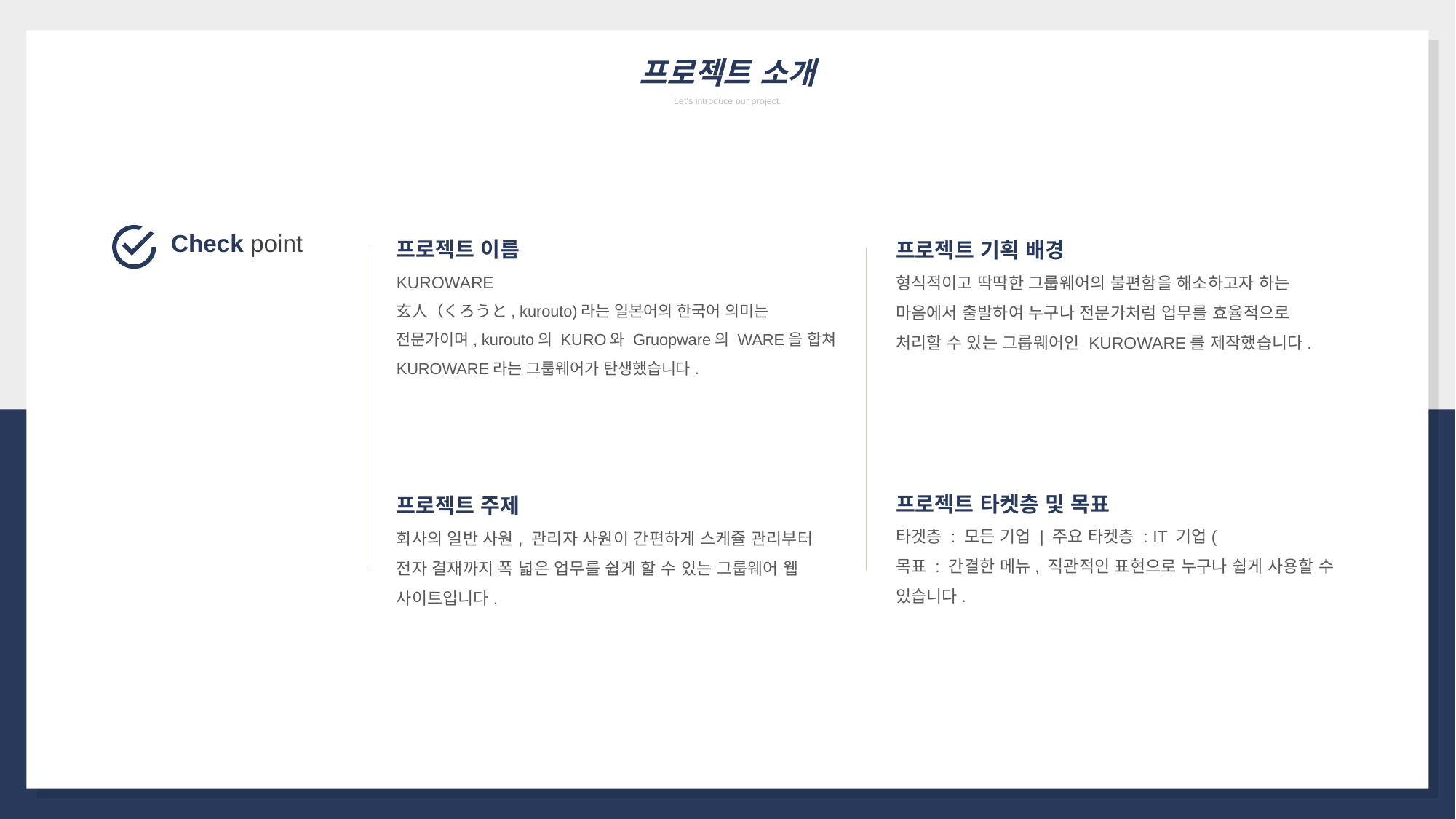

프로젝트 소개
Let's introduce our project.
프로젝트 이름
KUROWARE
玄人（くろうと, kurouto)라는 일본어의 한국어 의미는 전문가이며, kurouto의 KURO와 Gruopware의 WARE을 합쳐 KUROWARE라는 그룹웨어가 탄생했습니다.
프로젝트 기획 배경
형식적이고 딱딱한 그룹웨어의 불편함을 해소하고자 하는 마음에서 출발하여 누구나 전문가처럼 업무를 효율적으로 처리할 수 있는 그룹웨어인 KUROWARE를 제작했습니다.
Check point

프로젝트 타켓층 및 목표
타겟층 : 모든 기업 | 주요 타켓층 : IT 기업(
목표 : 간결한 메뉴, 직관적인 표현으로 누구나 쉽게 사용할 수 있습니다.
프로젝트 주제
회사의 일반 사원, 관리자 사원이 간편하게 스케쥴 관리부터 전자 결재까지 폭 넓은 업무를 쉽게 할 수 있는 그룹웨어 웹 사이트입니다.